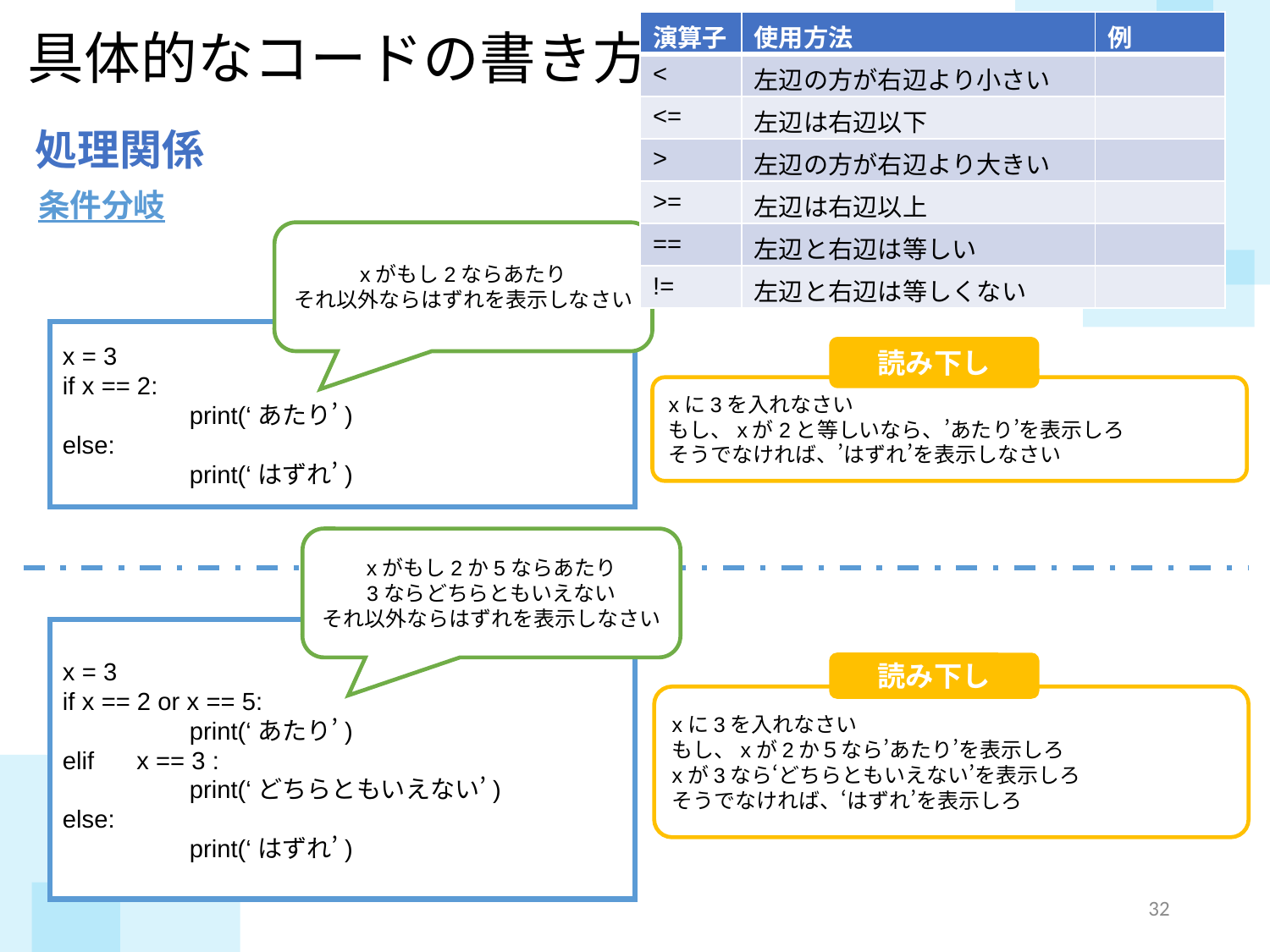

| 演算子 | 使用方法 | 例 |
| --- | --- | --- |
| < | 左辺の方が右辺より小さい |  |
| <= | 左辺は右辺以下 |  |
| > | 左辺の方が右辺より大きい |  |
| >= | 左辺は右辺以上 |  |
| == | 左辺と右辺は等しい |  |
| != | 左辺と右辺は等しくない |  |
具体的なコードの書き方
処理関係
条件分岐
xがもし2ならあたり
それ以外ならはずれを表示しなさい
x = 3
if x == 2:
	print(‘あたり’)
else:
 	print(‘はずれ’)
読み下し
xに3を入れなさい
もし、xが2と等しいなら、’あたり’を表示しろ
そうでなければ、’はずれ’を表示しなさい
xがもし2か5ならあたり
3ならどちらともいえない
それ以外ならはずれを表示しなさい
x = 3
if x == 2 or x == 5:
	print(‘あたり’)
elif　 x == 3 :
 	print(‘どちらともいえない’)
else:
 	print(‘はずれ’)
読み下し
xに3を入れなさい
もし、xが2か５なら’あたり’を表示しろ
xが3なら‘どちらともいえない’を表示しろ
そうでなければ、‘はずれ’を表示しろ
32